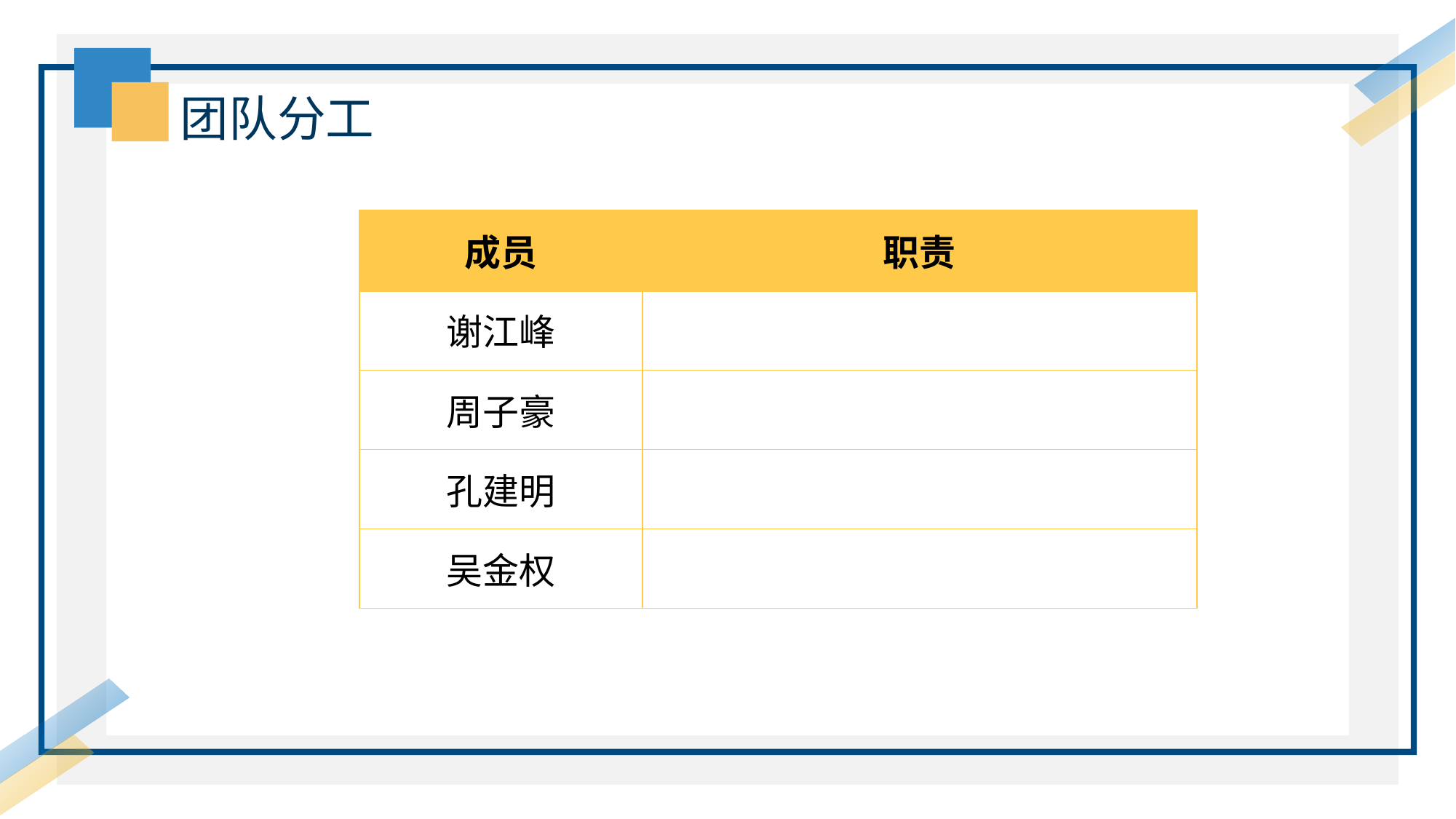

团队分工
| 成员 | 职责 |
| --- | --- |
| 谢江峰 |  |
| 周子豪 |  |
| 孔建明 |  |
| 吴金权 |  |